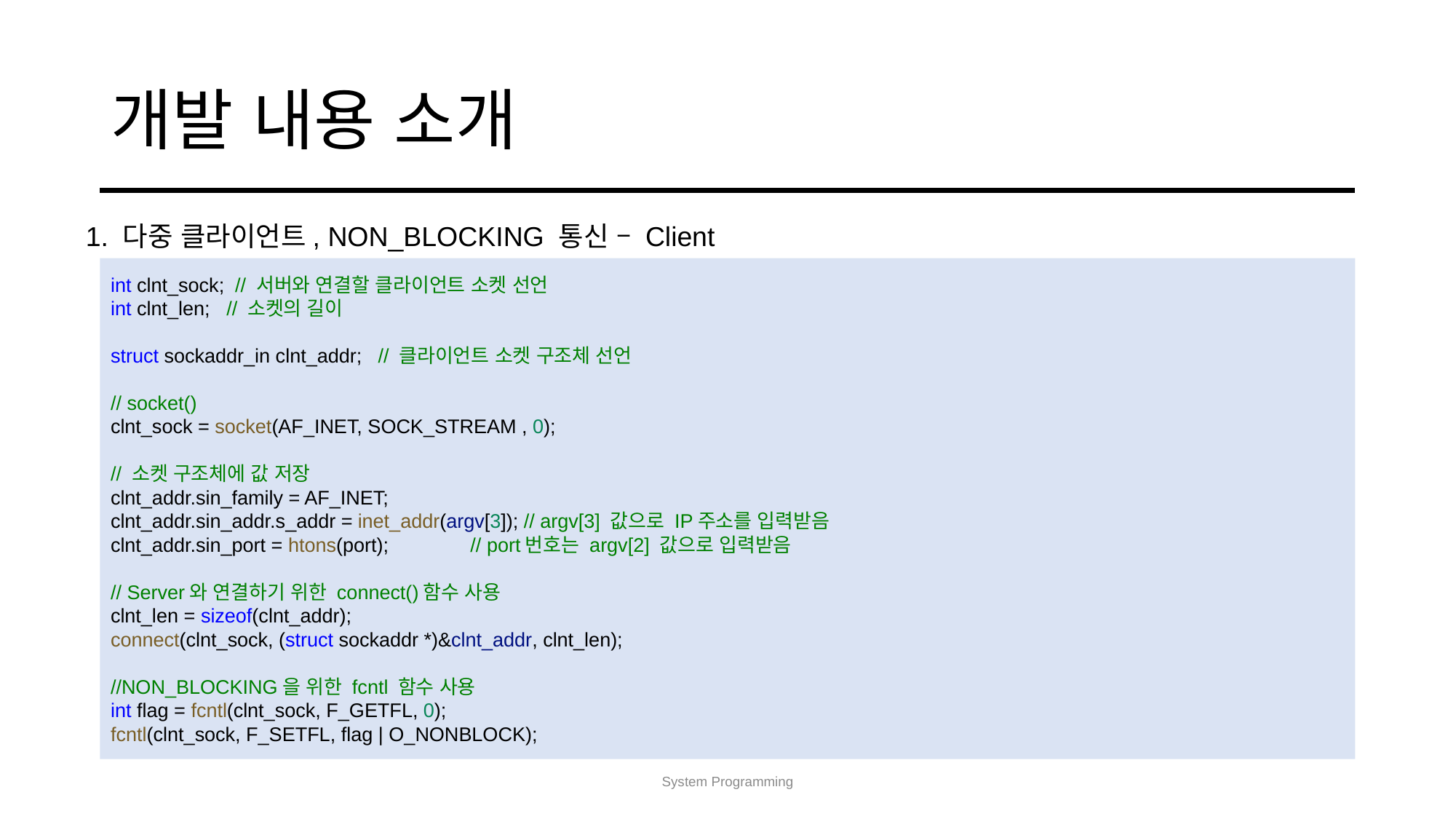

# 개발 내용 소개
1. 다중 클라이언트, NON_BLOCKING 통신 – Client
int clnt_sock;  // 서버와 연결할 클라이언트 소켓 선언
int clnt_len;   // 소켓의 길이
struct sockaddr_in clnt_addr;   // 클라이언트 소켓 구조체 선언
// socket()
clnt_sock = socket(AF_INET, SOCK_STREAM , 0);
// 소켓 구조체에 값 저장
clnt_addr.sin_family = AF_INET;
clnt_addr.sin_addr.s_addr = inet_addr(argv[3]); // argv[3] 값으로 IP주소를 입력받음
clnt_addr.sin_port = htons(port);               // port번호는 argv[2] 값으로 입력받음
// Server와 연결하기 위한 connect()함수 사용
clnt_len = sizeof(clnt_addr);
connect(clnt_sock, (struct sockaddr *)&clnt_addr, clnt_len);
//NON_BLOCKING을 위한 fcntl 함수 사용
int flag = fcntl(clnt_sock, F_GETFL, 0);
fcntl(clnt_sock, F_SETFL, flag | O_NONBLOCK);
System Programming